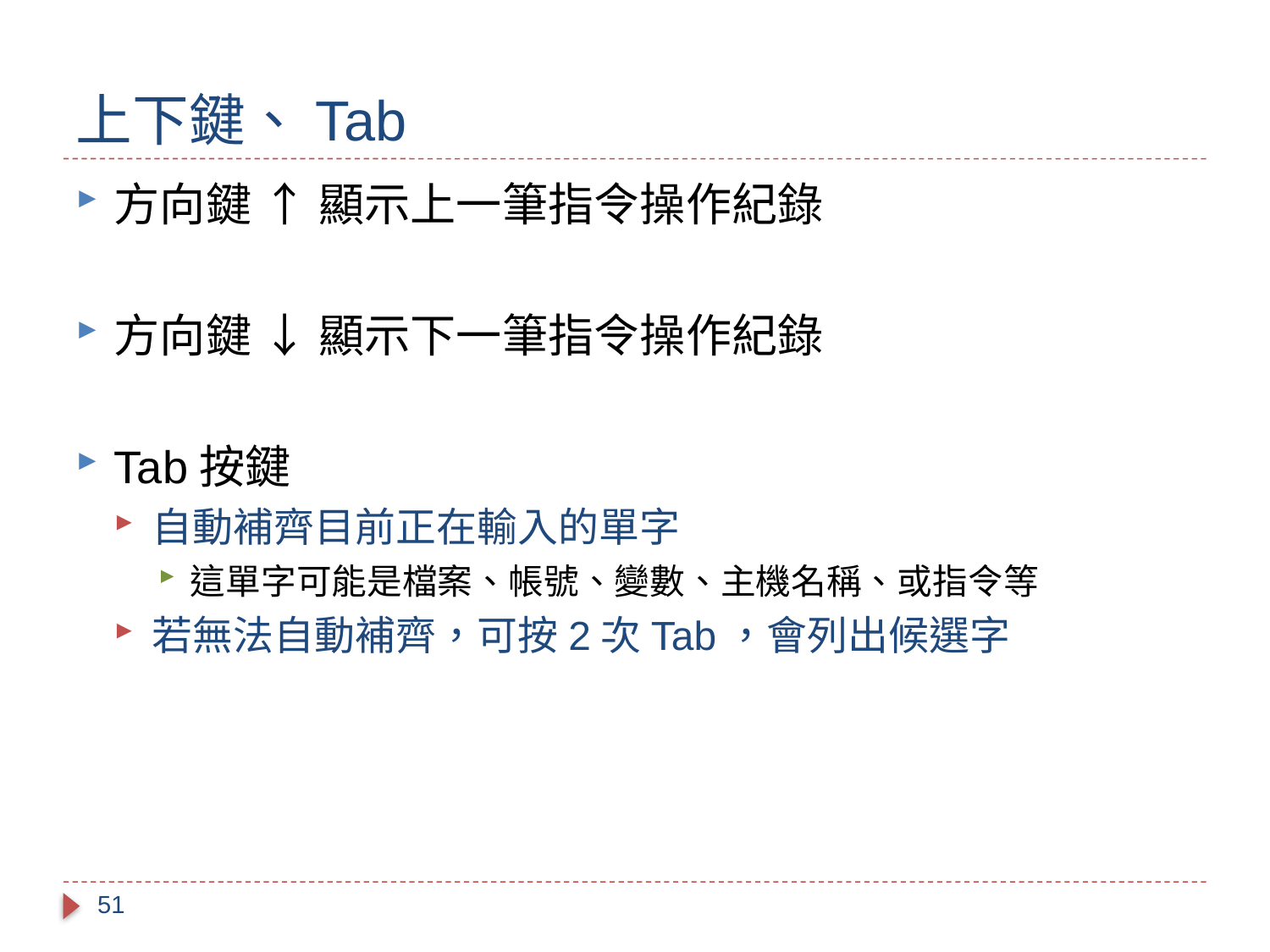

# 上下鍵、Tab
方向鍵 ↑ 顯示上一筆指令操作紀錄

方向鍵 ↓ 顯示下一筆指令操作紀錄

Tab按鍵
自動補齊目前正在輸入的單字
這單字可能是檔案、帳號、變數、主機名稱、或指令等
若無法自動補齊，可按2次Tab，會列出候選字

51